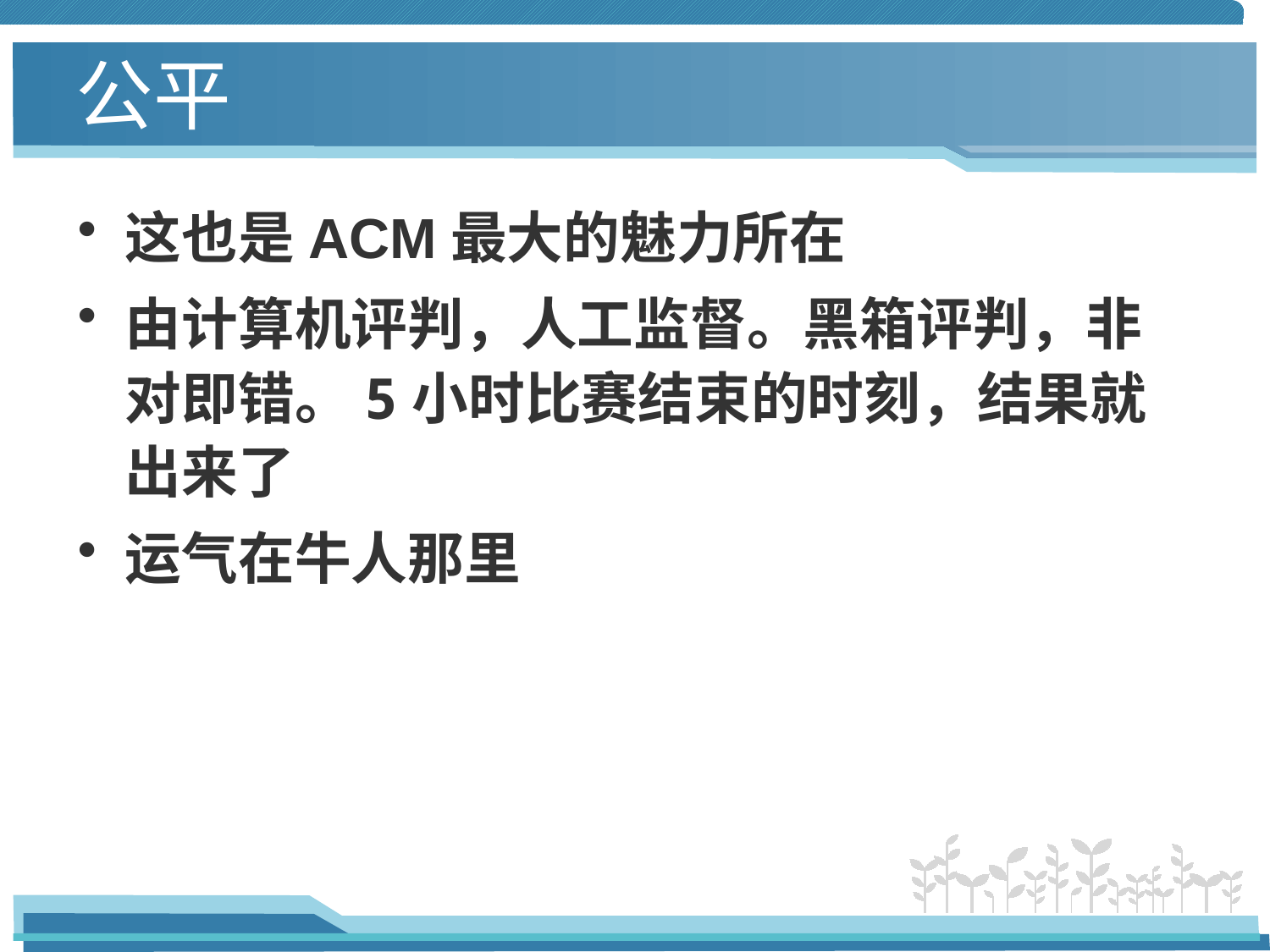

# 公平
这也是ACM最大的魅力所在
由计算机评判，人工监督。黑箱评判，非对即错。5小时比赛结束的时刻，结果就出来了
运气在牛人那里